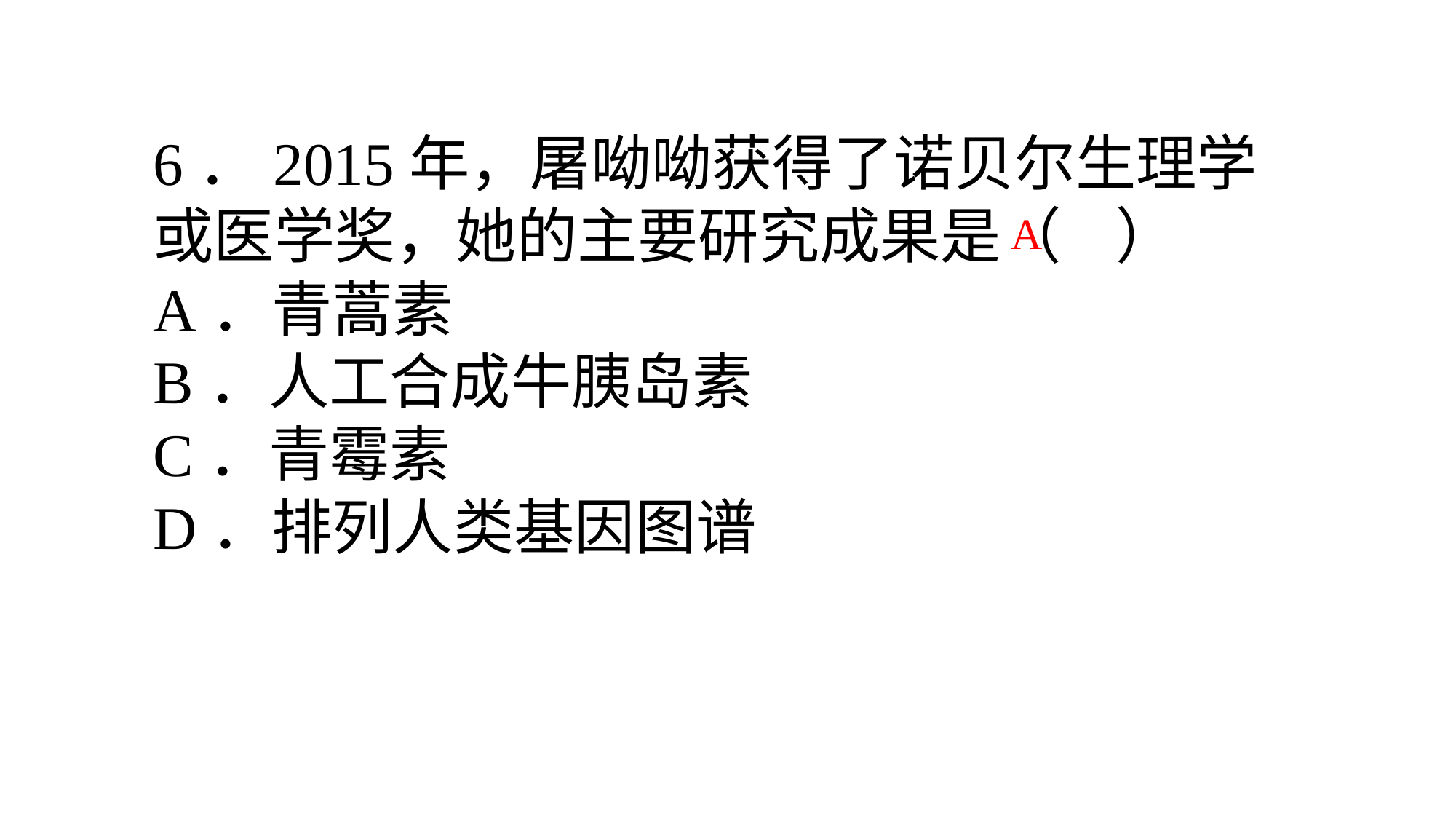

6．2015年，屠呦呦获得了诺贝尔生理学或医学奖，她的主要研究成果是（    ）
A．青蒿素
B．人工合成牛胰岛素
C．青霉素
D．排列人类基因图谱
A